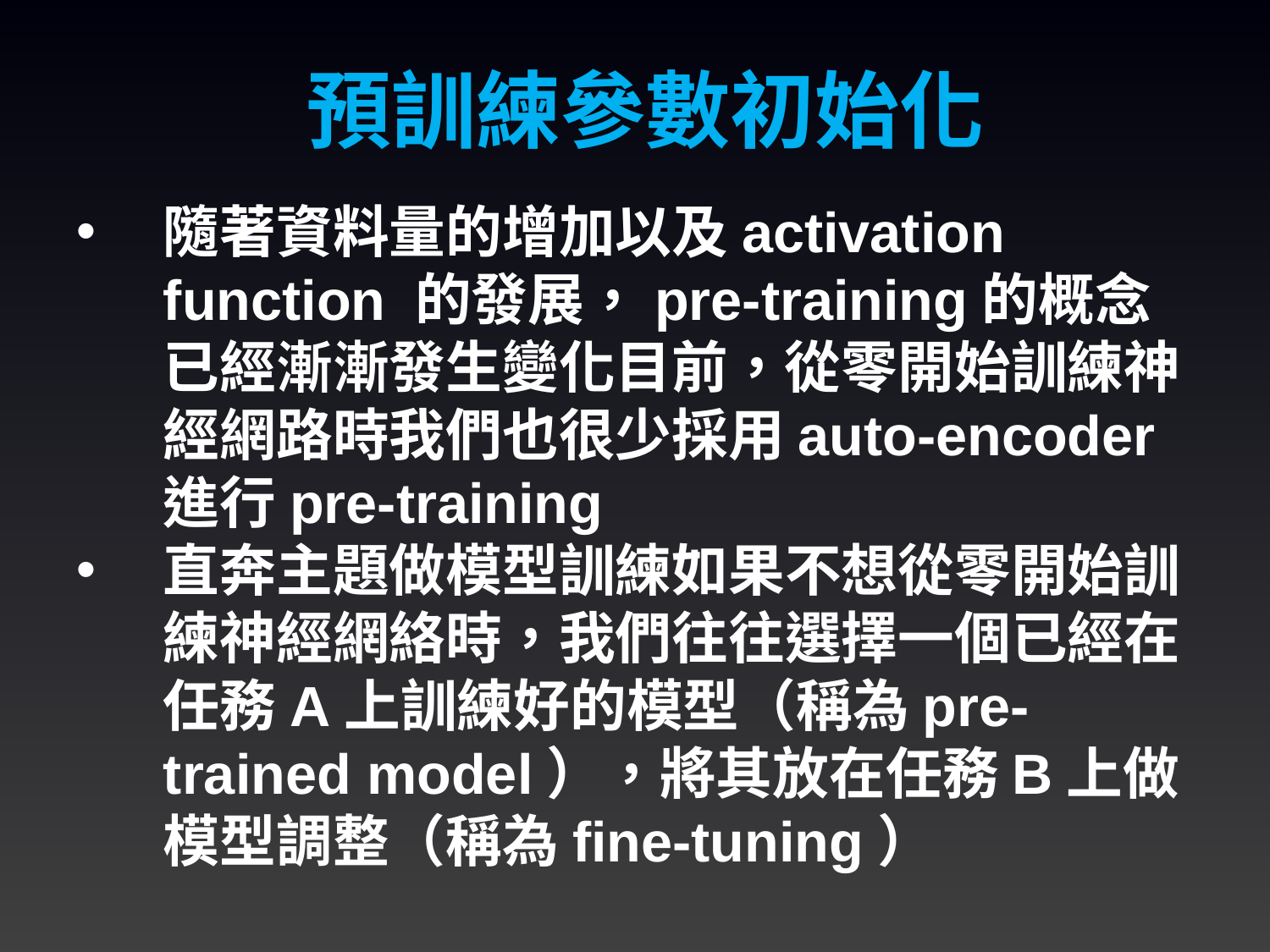

預訓練參數初始化
隨著資料量的增加以及activation function 的發展，pre-training的概念已經漸漸發生變化目前，從零開始訓練神經網路時我們也很少採用auto-encoder進行pre-training
直奔主題做模型訓練如果不想從零開始訓練神經網絡時，我們往往選擇一個已經在任務A上訓練好的模型（稱為pre-trained model），將其放在任務B上做模型調整（稱為fine-tuning）